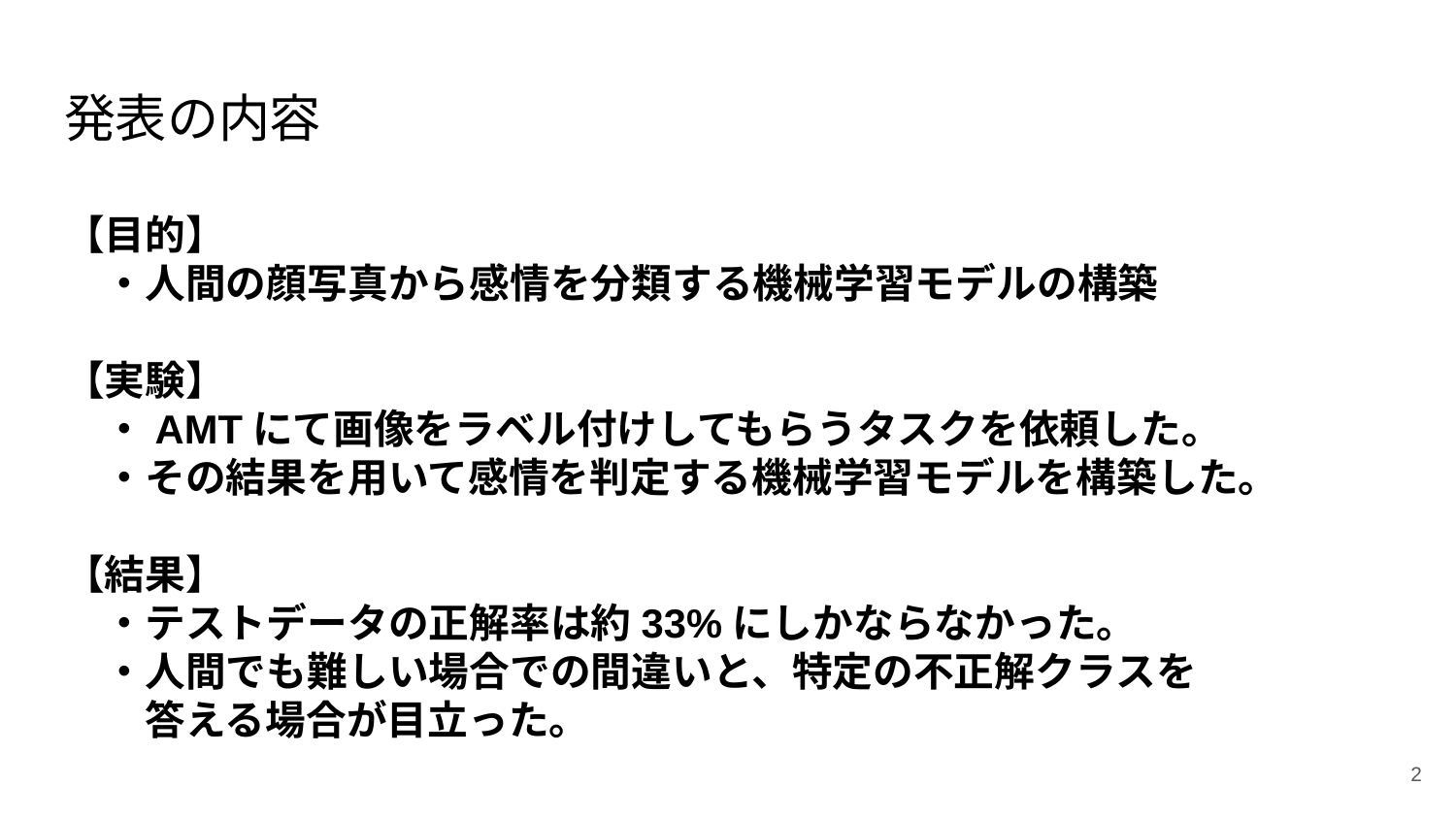

# 発表の内容
【目的】
　・人間の顔写真から感情を分類する機械学習モデルの構築

【実験】
　・AMTにて画像をラベル付けしてもらうタスクを依頼した。
　・その結果を用いて感情を判定する機械学習モデルを構築した。

【結果】
　・テストデータの正解率は約33%にしかならなかった。
　・人間でも難しい場合での間違いと、特定の不正解クラスを
　　答える場合が目立った。
2